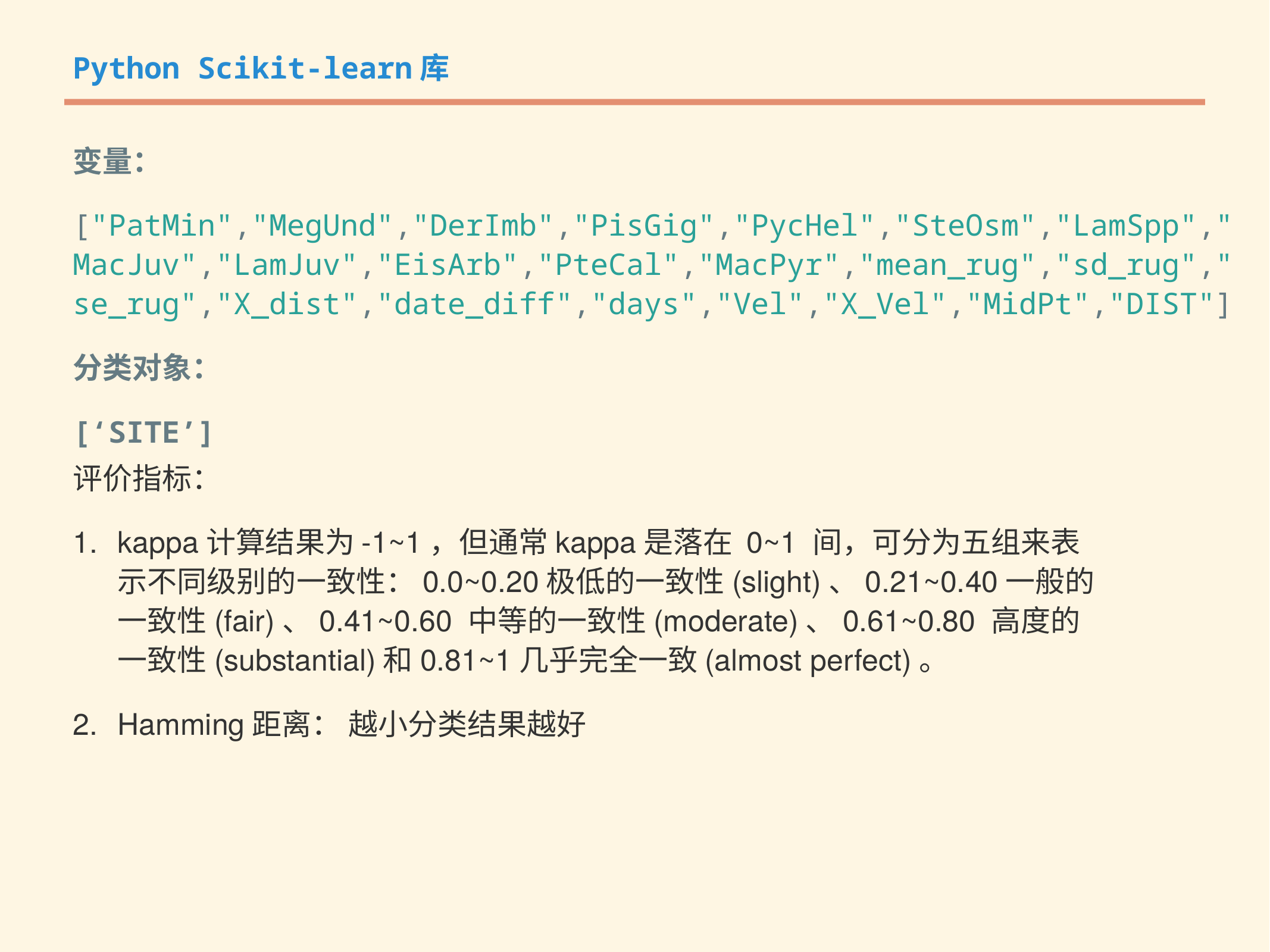

Python Scikit-learn库

变量：
["PatMin","MegUnd","DerImb","PisGig","PycHel","SteOsm","LamSpp","MacJuv","LamJuv","EisArb","PteCal","MacPyr","mean_rug","sd_rug","se_rug","X_dist","date_diff","days","Vel","X_Vel","MidPt","DIST"]
分类对象：
[‘SITE’]
评价指标：
kappa计算结果为-1~1，但通常kappa是落在 0~1 间，可分为五组来表示不同级别的一致性：0.0~0.20极低的一致性(slight)、0.21~0.40一般的一致性(fair)、0.41~0.60 中等的一致性(moderate)、0.61~0.80 高度的一致性(substantial)和0.81~1几乎完全一致(almost perfect)。
Hamming距离： 越小分类结果越好